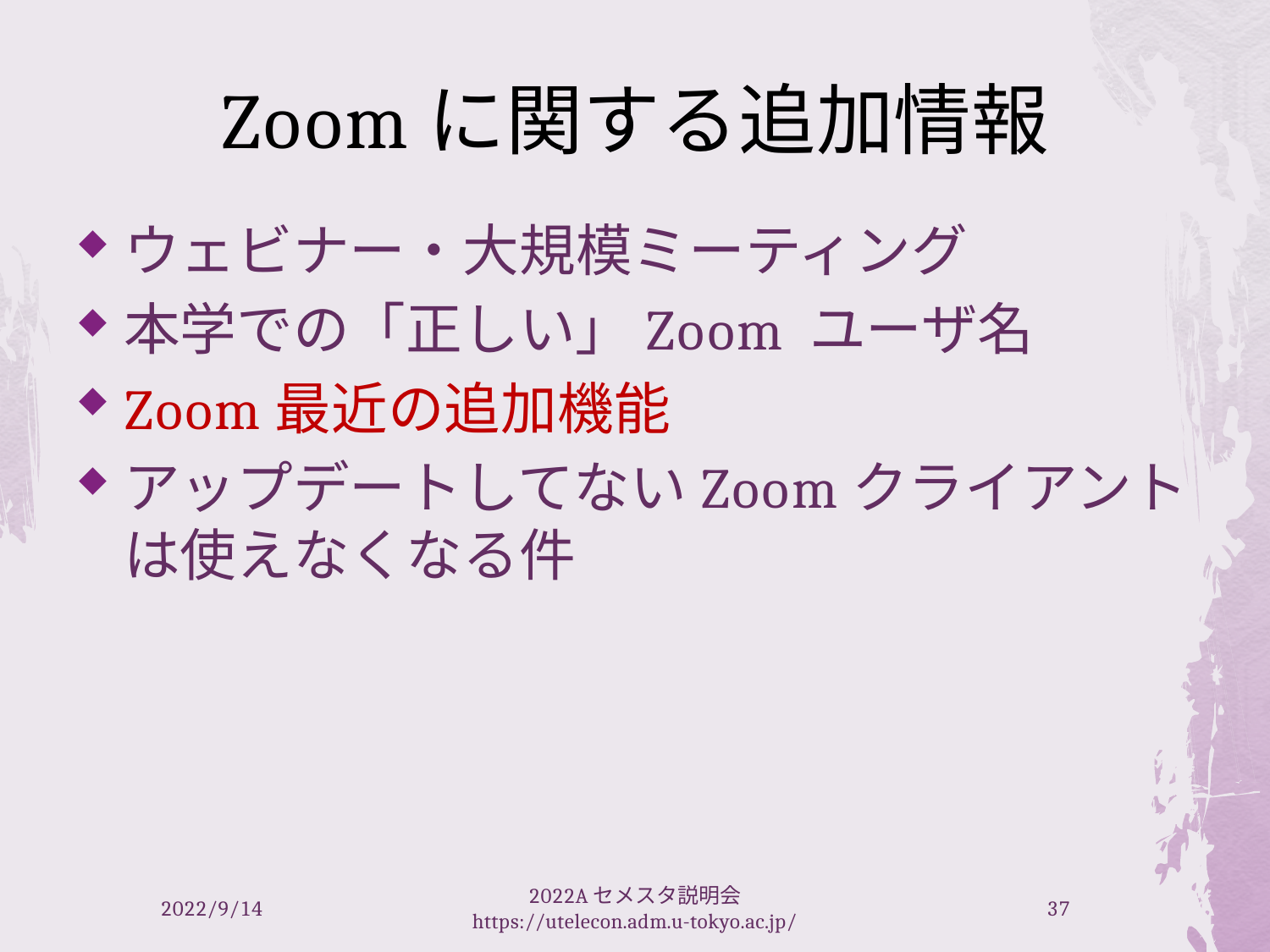

# Zoomに関する追加情報
ウェビナー・大規模ミーティング
本学での「正しい」Zoom ユーザ名
Zoom最近の追加機能
アップデートしてないZoomクライアントは使えなくなる件
2022/9/14
2022Aセメスタ説明会 https://utelecon.adm.u-tokyo.ac.jp/
37